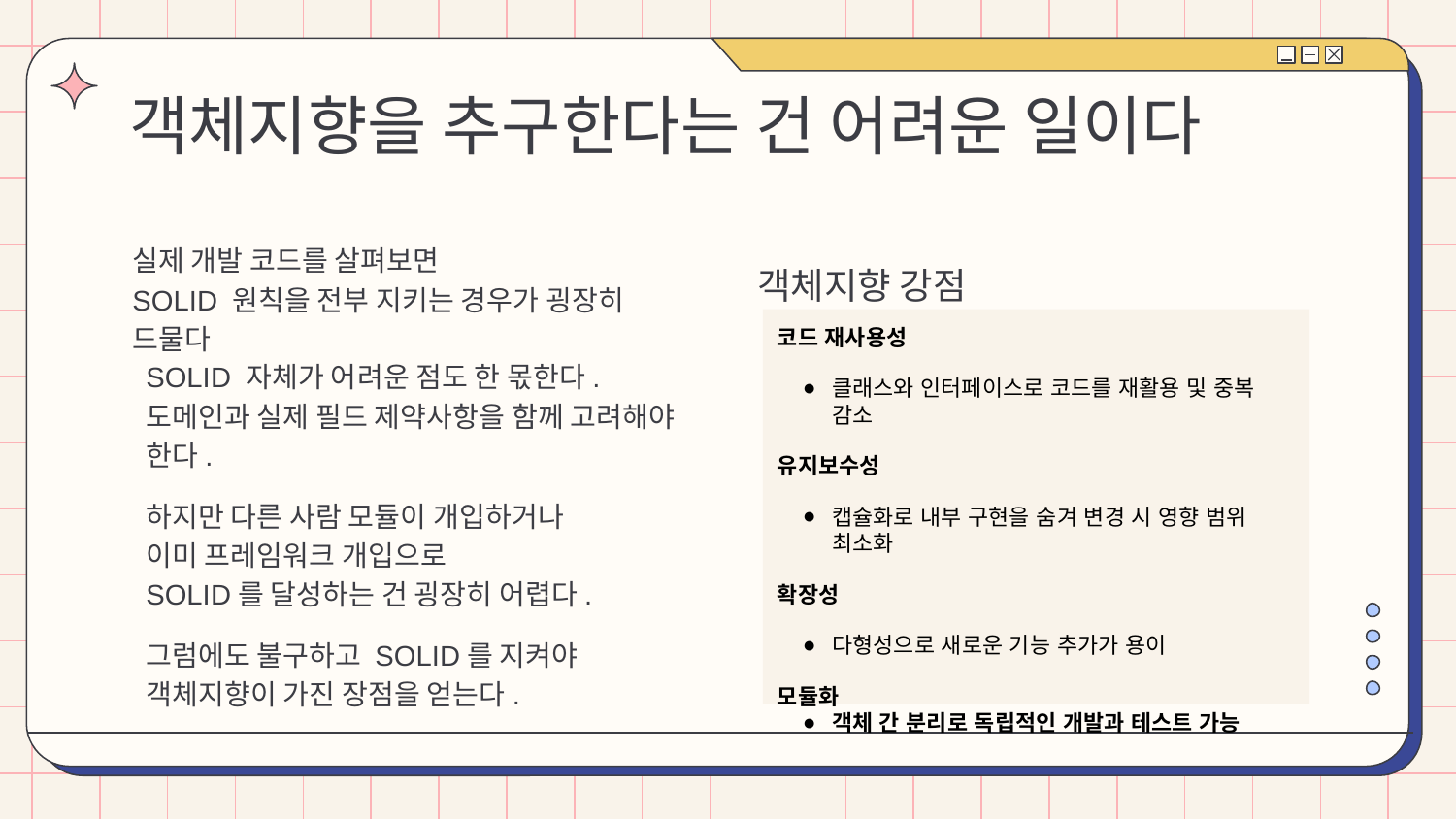

# 객체지향을 추구한다는 건 어려운 일이다
객체지향 강점
실제 개발 코드를 살펴보면
SOLID 원칙을 전부 지키는 경우가 굉장히 드물다
코드 재사용성
클래스와 인터페이스로 코드를 재활용 및 중복 감소
유지보수성
캡슐화로 내부 구현을 숨겨 변경 시 영향 범위 최소화
확장성
다형성으로 새로운 기능 추가가 용이
모듈화
객체 간 분리로 독립적인 개발과 테스트 가능
SOLID 자체가 어려운 점도 한 몫한다.
도메인과 실제 필드 제약사항을 함께 고려해야 한다.

하지만 다른 사람 모듈이 개입하거나
이미 프레임워크 개입으로
SOLID를 달성하는 건 굉장히 어렵다.

그럼에도 불구하고 SOLID를 지켜야
객체지향이 가진 장점을 얻는다.